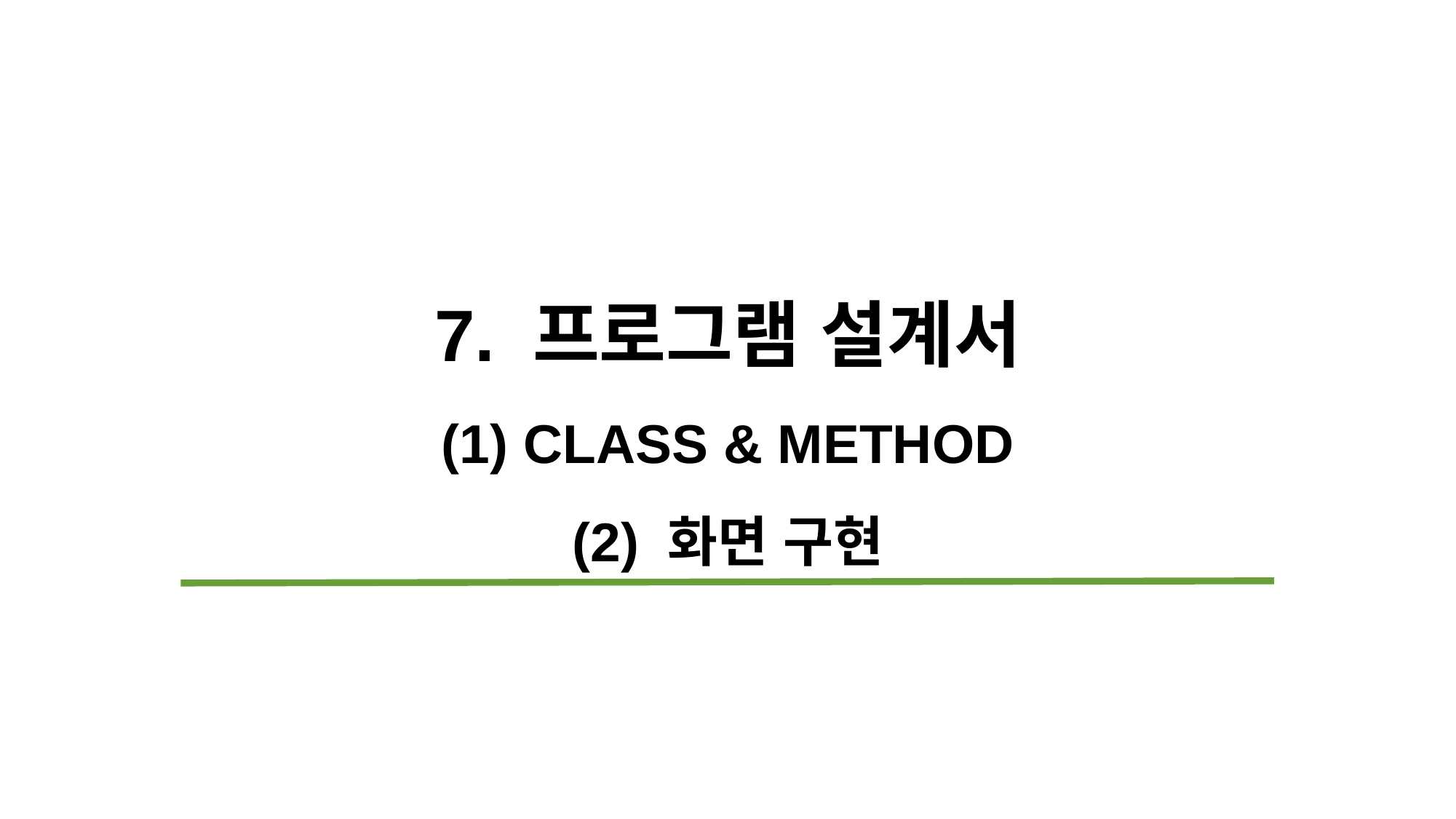

7. 프로그램 설계서
(1) CLASS & METHOD
(2) 화면 구현